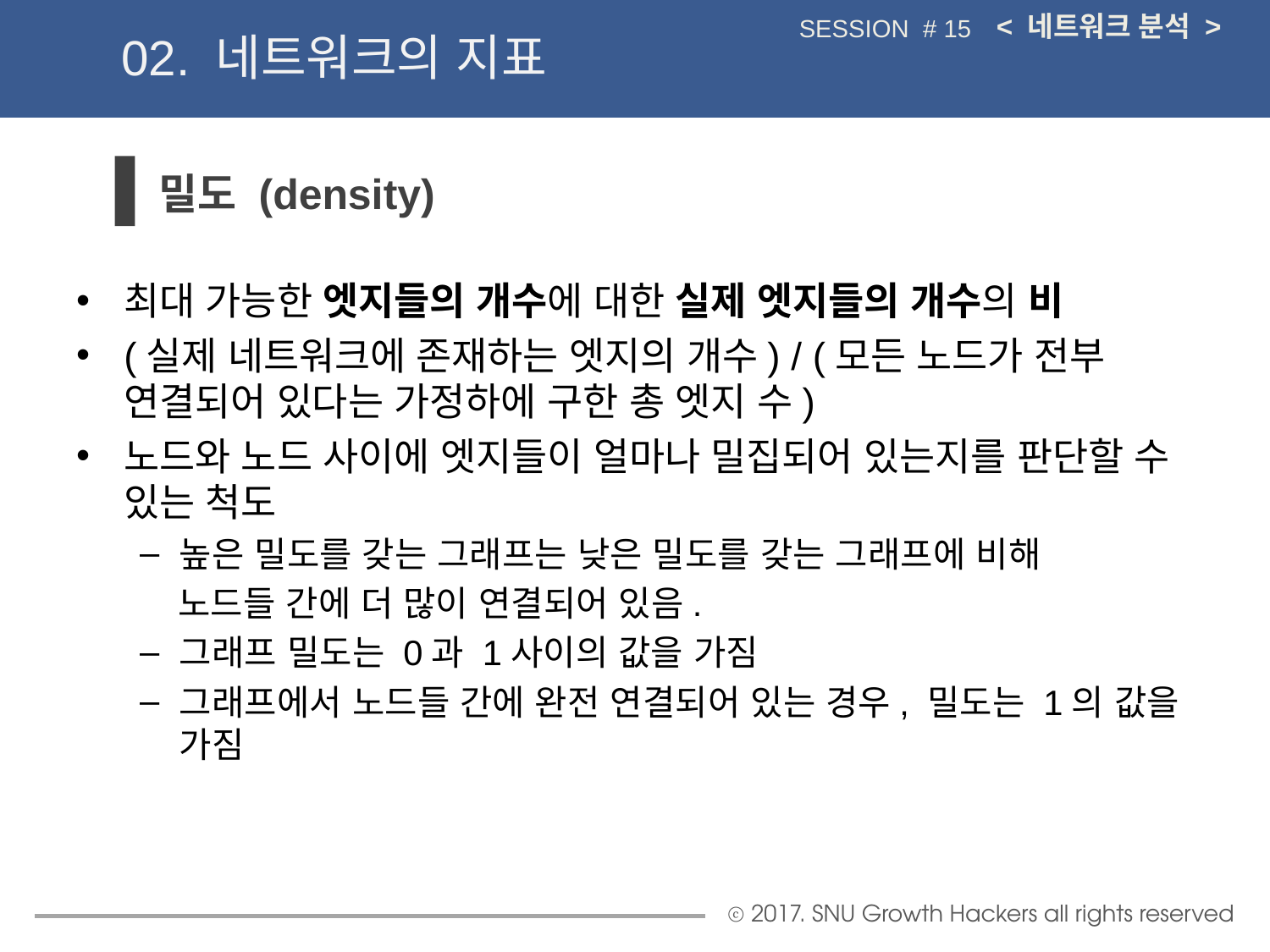

< 네트워크 분석 >
SESSION  # 15
02. 네트워크의 지표

밀도 (density)
최대 가능한 엣지들의 개수에 대한 실제 엣지들의 개수의 비
(실제 네트워크에 존재하는 엣지의 개수) / (모든 노드가 전부 연결되어 있다는 가정하에 구한 총 엣지 수)
노드와 노드 사이에 엣지들이 얼마나 밀집되어 있는지를 판단할 수 있는 척도
높은 밀도를 갖는 그래프는 낮은 밀도를 갖는 그래프에 비해
   노드들 간에 더 많이 연결되어 있음.
그래프 밀도는 0과 1사이의 값을 가짐
그래프에서 노드들 간에 완전 연결되어 있는 경우, 밀도는 1의 값을 가짐

ⓒ 2017. SNU Growth Hackers all rights reserved